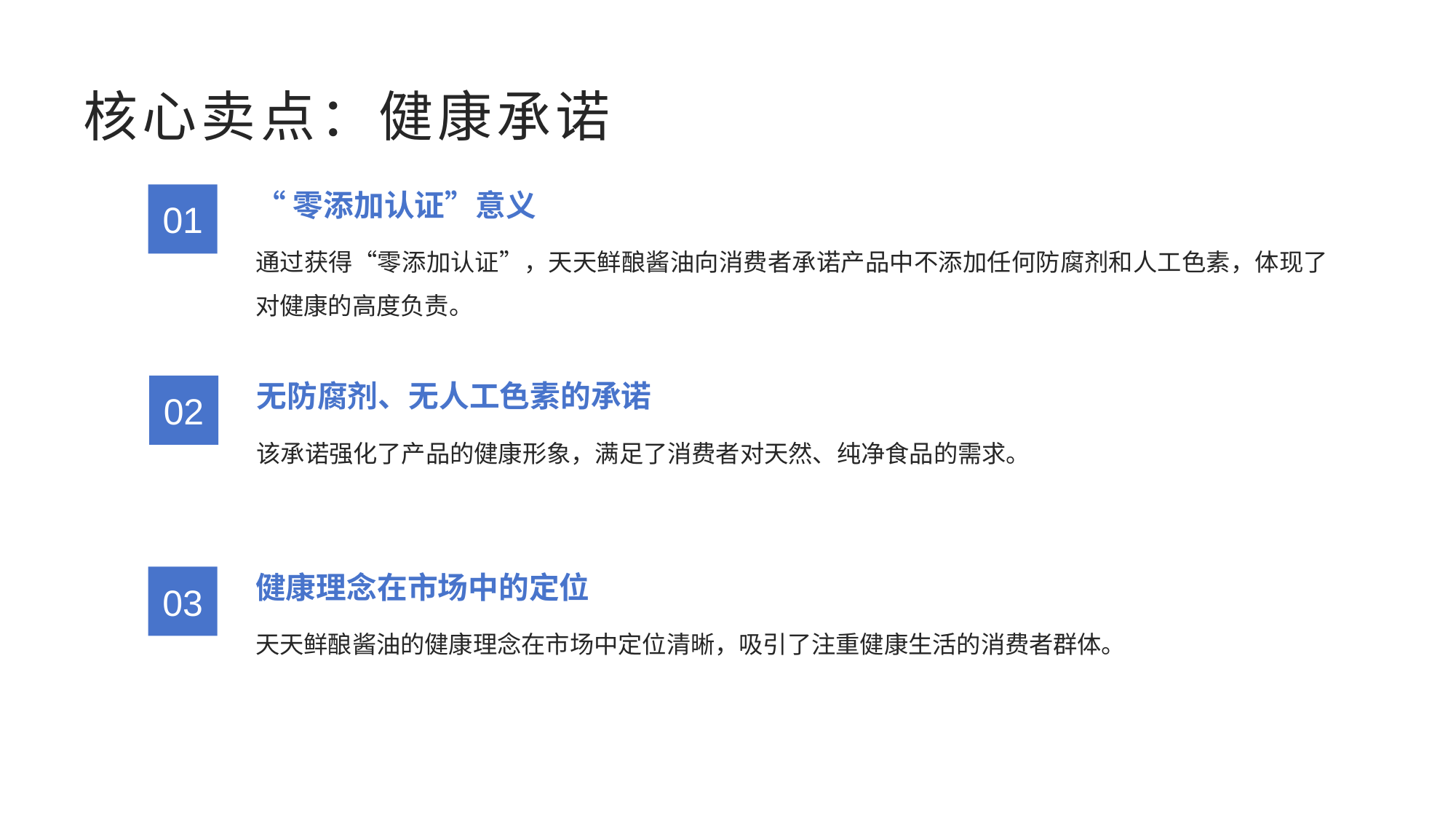

# 核心卖点：健康承诺
“零添加认证”意义
01
通过获得“零添加认证”，天天鲜酿酱油向消费者承诺产品中不添加任何防腐剂和人工色素，体现了对健康的高度负责。
无防腐剂、无人工色素的承诺
02
该承诺强化了产品的健康形象，满足了消费者对天然、纯净食品的需求。
健康理念在市场中的定位
03
天天鲜酿酱油的健康理念在市场中定位清晰，吸引了注重健康生活的消费者群体。